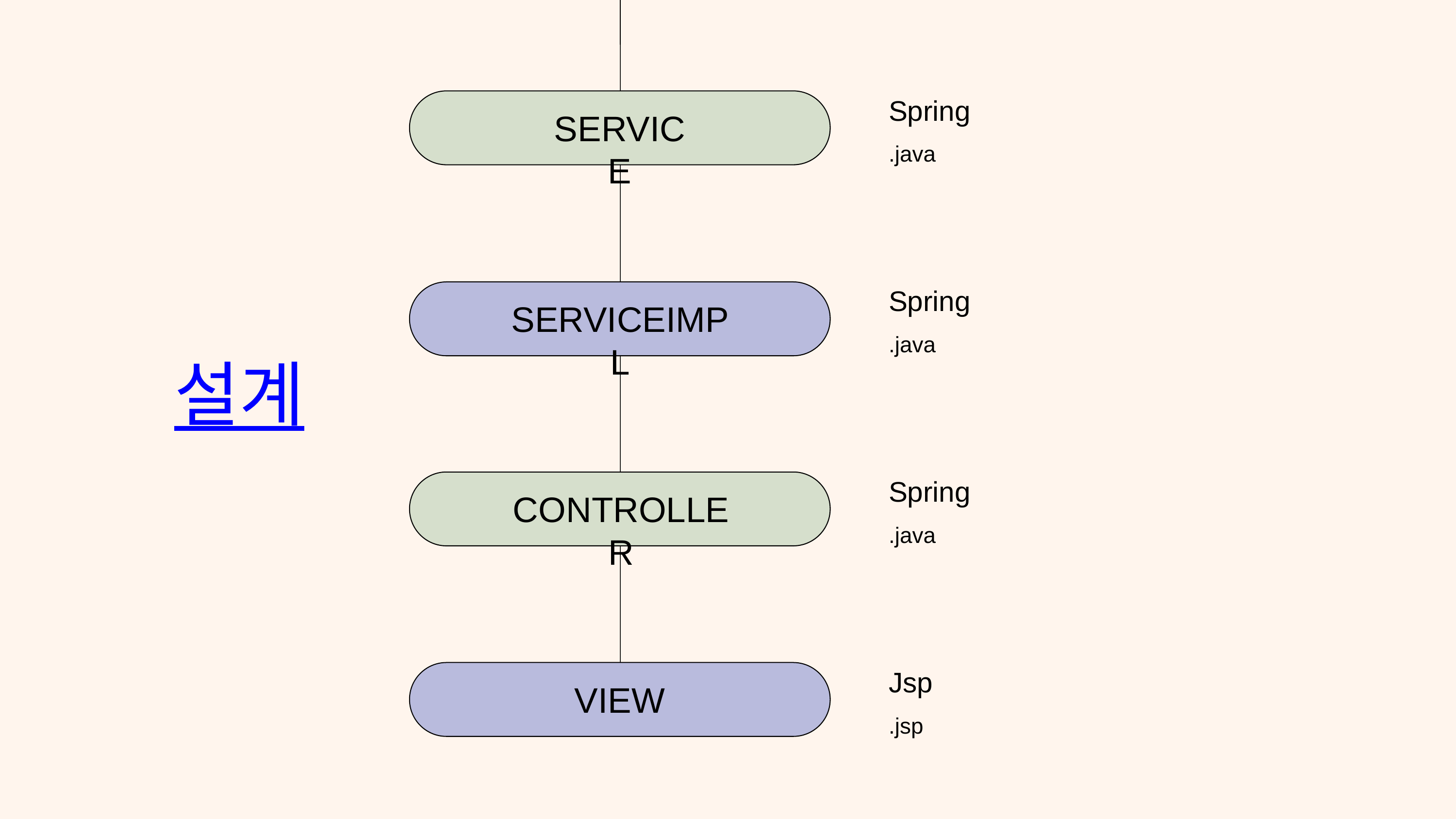

Spring
.java
SERVICE

Spring
.java
SERVICEIMPL
설계

Spring
.java
CONTROLLER

Jsp
.jsp
VIEW